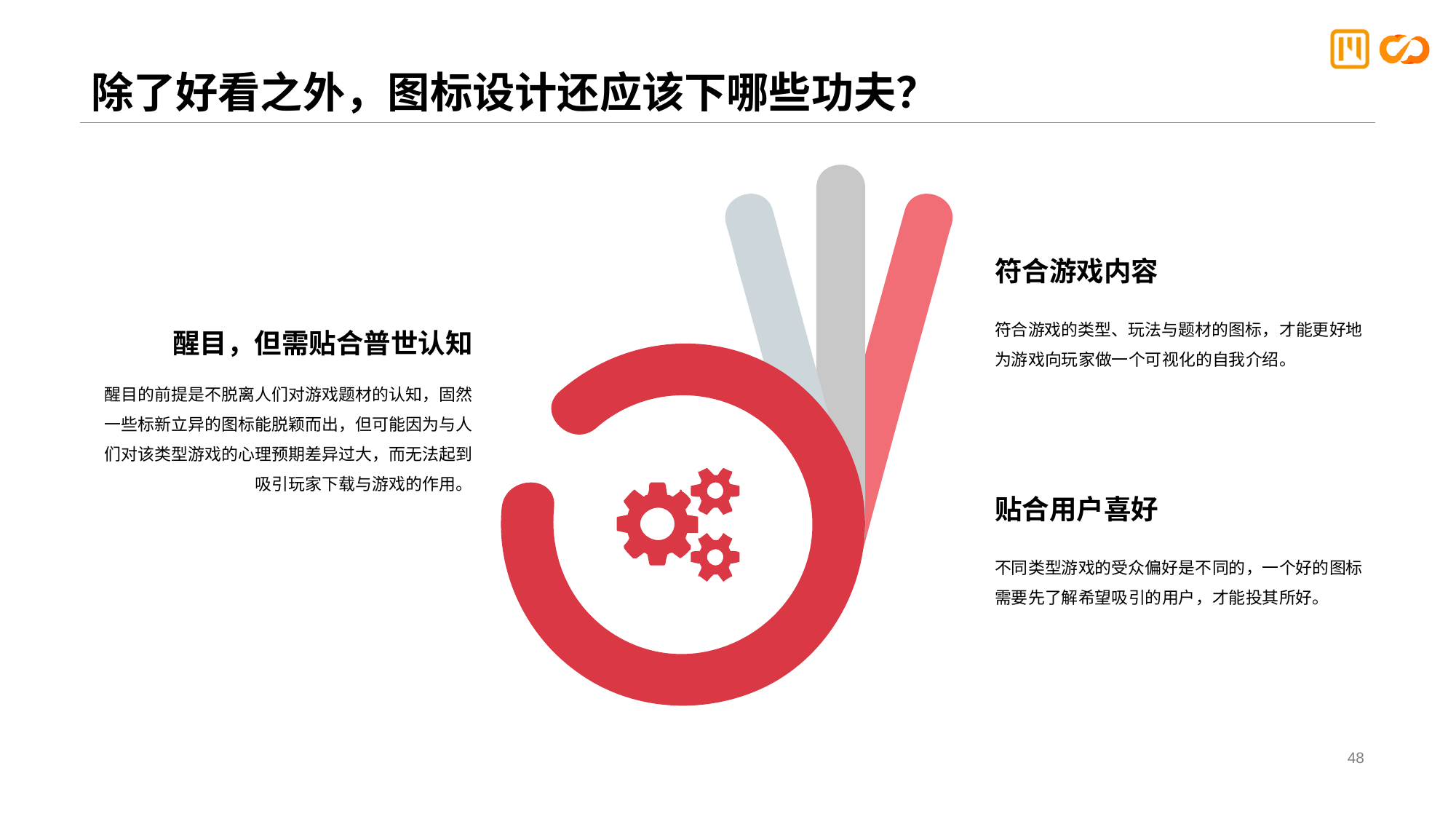

# 除了好看之外，图标设计还应该下哪些功夫？

符合游戏内容
符合游戏的类型、玩法与题材的图标，才能更好地为游戏向玩家做一个可视化的自我介绍。
醒目，但需贴合普世认知
醒目的前提是不脱离人们对游戏题材的认知，固然一些标新立异的图标能脱颖而出，但可能因为与人们对该类型游戏的心理预期差异过大，而无法起到吸引玩家下载与游戏的作用。
贴合用户喜好
不同类型游戏的受众偏好是不同的，一个好的图标需要先了解希望吸引的用户，才能投其所好。

48